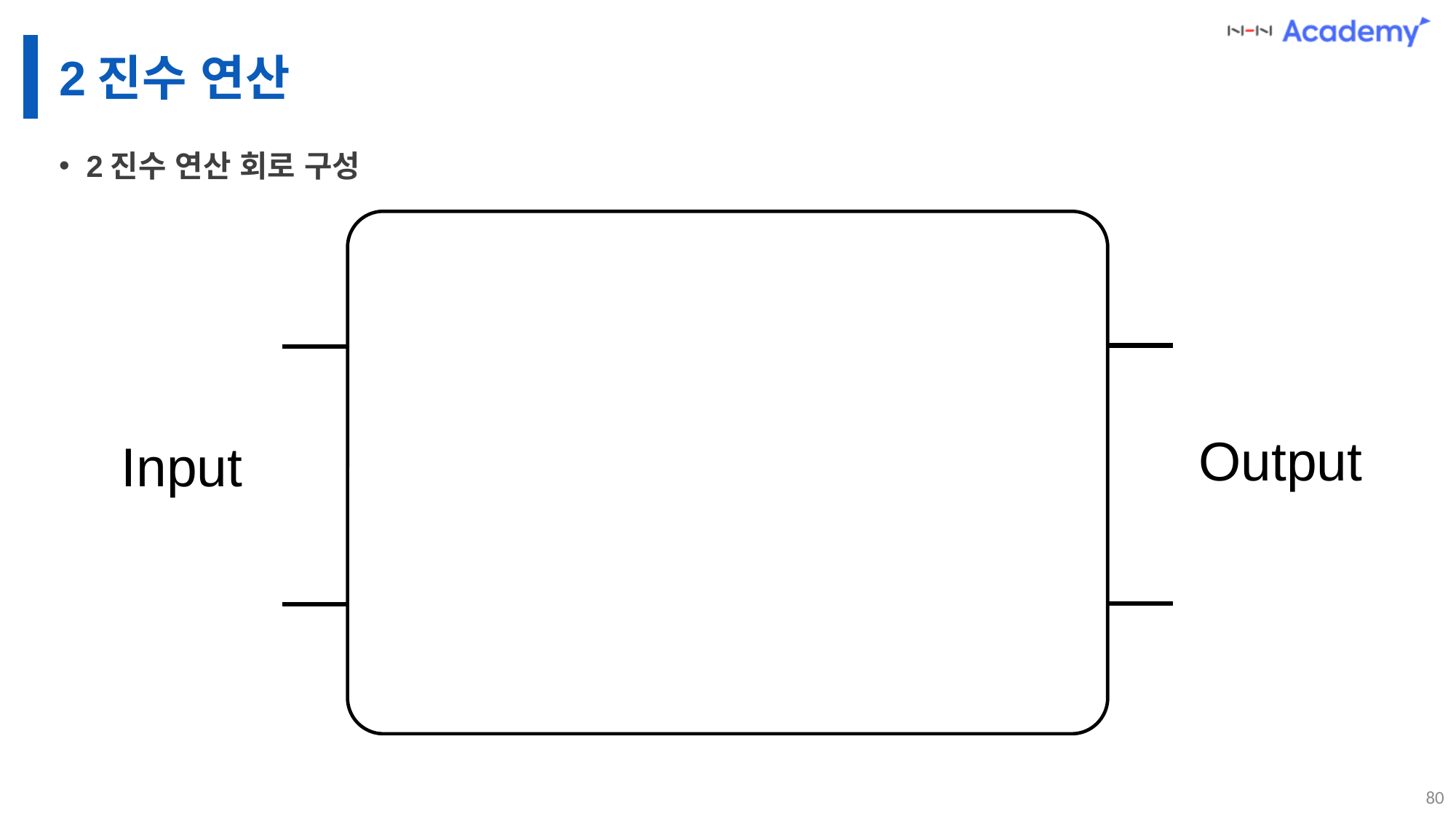

# 2진수 연산
2진수 연산 회로 구성

Output
Input
80